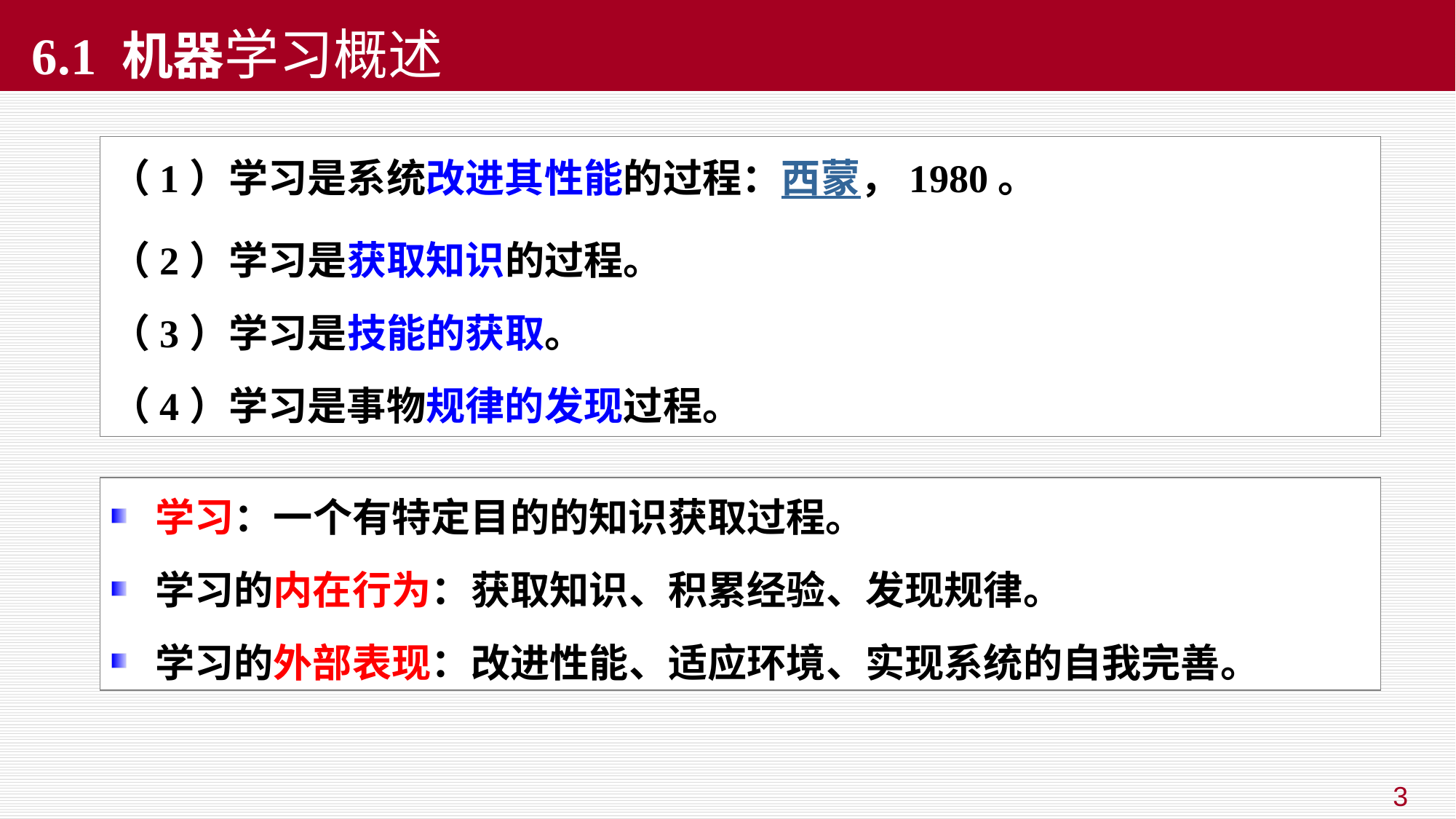

# 6.1 机器学习概述
（1）学习是系统改进其性能的过程：西蒙，1980。
（2）学习是获取知识的过程。
（3）学习是技能的获取。
（4）学习是事物规律的发现过程。
 学习：一个有特定目的的知识获取过程。
 学习的内在行为：获取知识、积累经验、发现规律。
 学习的外部表现：改进性能、适应环境、实现系统的自我完善。
3